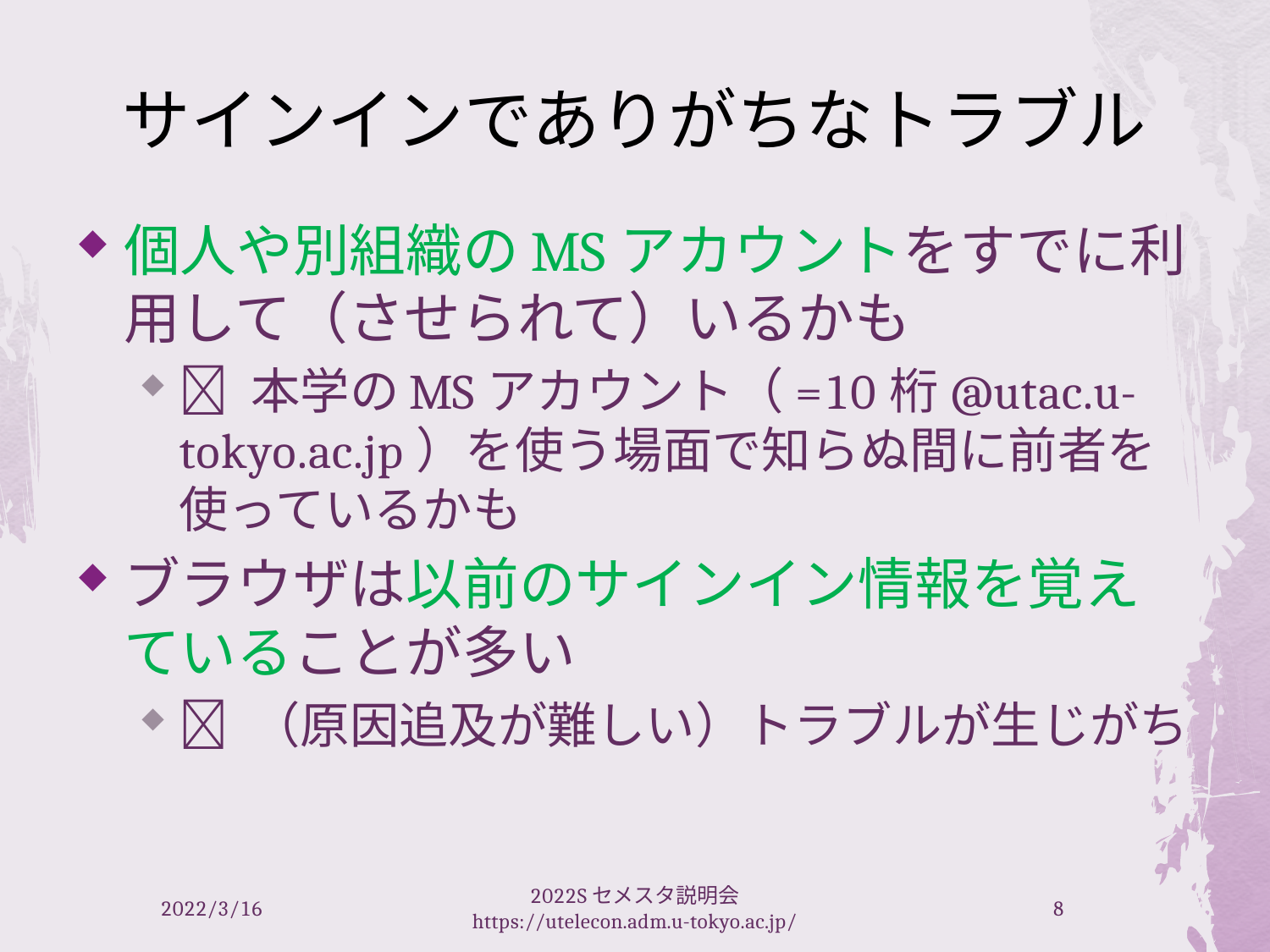

# サインインでありがちなトラブル
個人や別組織のMSアカウントをすでに利用して（させられて）いるかも
⇒ 本学のMSアカウント（=10桁@utac.u-tokyo.ac.jp）を使う場面で知らぬ間に前者を使っているかも
ブラウザは以前のサインイン情報を覚えていることが多い
⇒ （原因追及が難しい）トラブルが生じがち
2022/3/16
2022Sセメスタ説明会 https://utelecon.adm.u-tokyo.ac.jp/
8